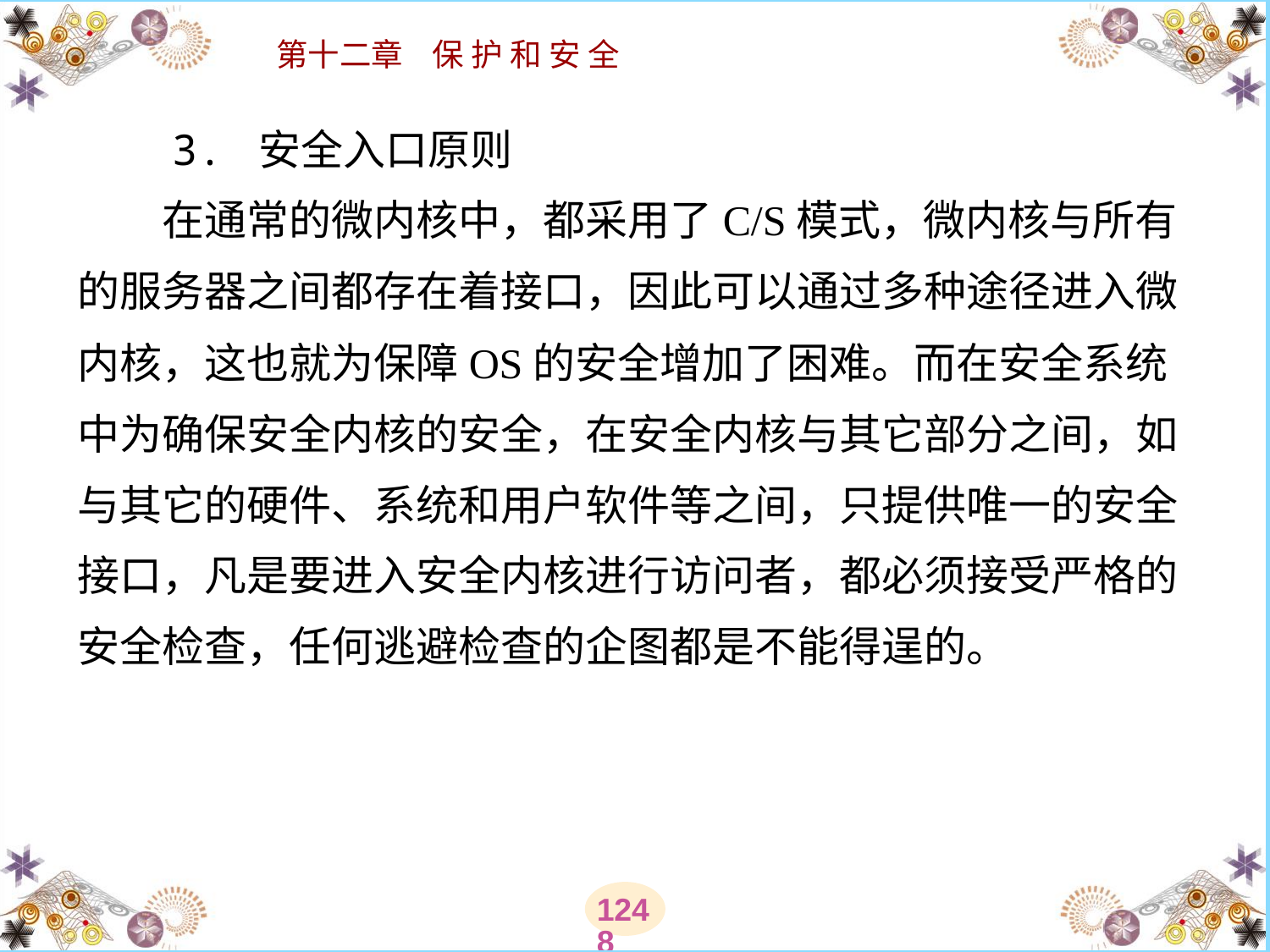

# 3. 安全入口原则 　　在通常的微内核中，都采用了C/S模式，微内核与所有的服务器之间都存在着接口，因此可以通过多种途径进入微内核，这也就为保障OS的安全增加了困难。而在安全系统中为确保安全内核的安全，在安全内核与其它部分之间，如与其它的硬件、系统和用户软件等之间，只提供唯一的安全接口，凡是要进入安全内核进行访问者，都必须接受严格的安全检查，任何逃避检查的企图都是不能得逞的。